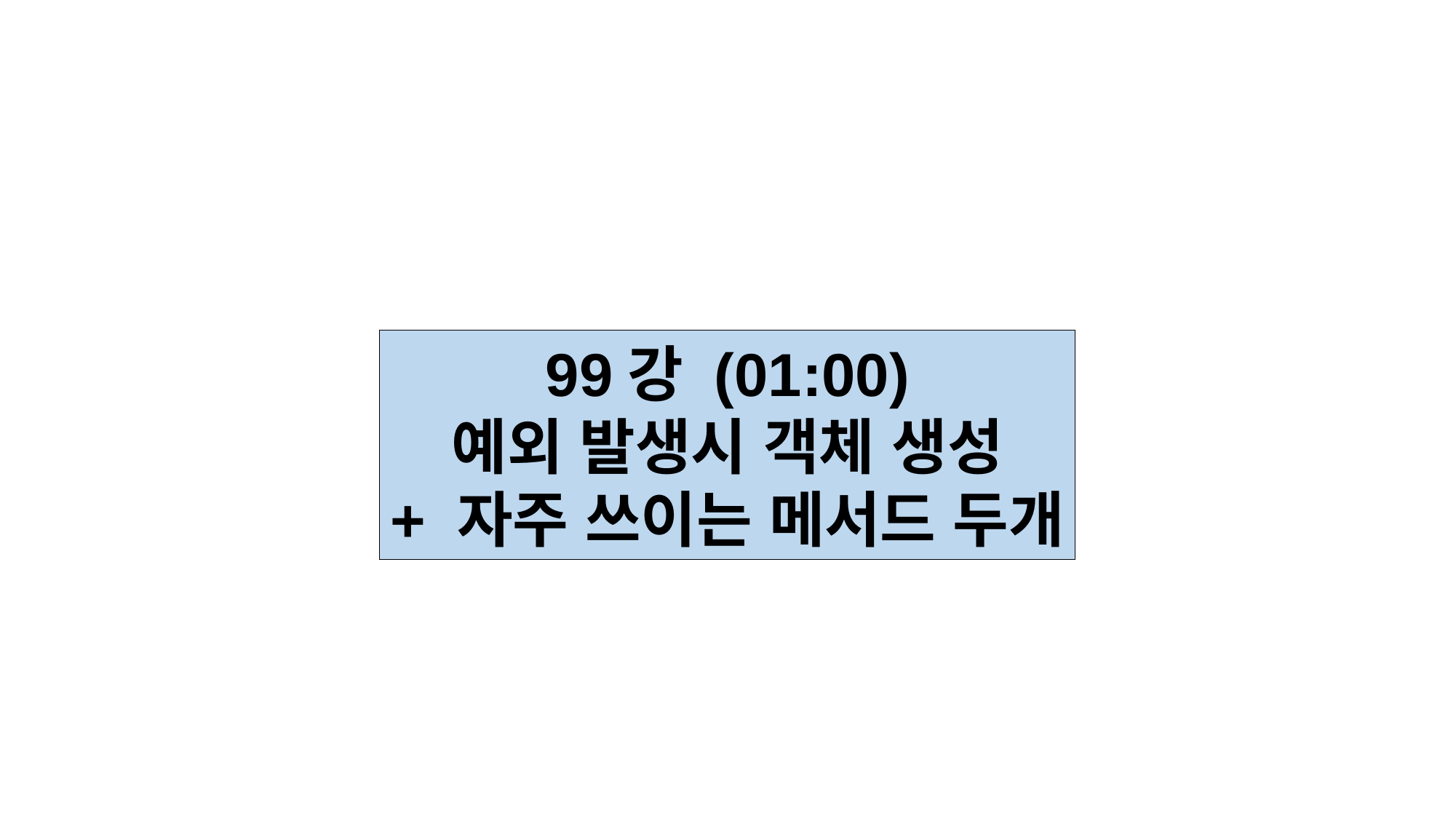

99강 (01:00)
예외 발생시 객체 생성
+ 자주 쓰이는 메서드 두개